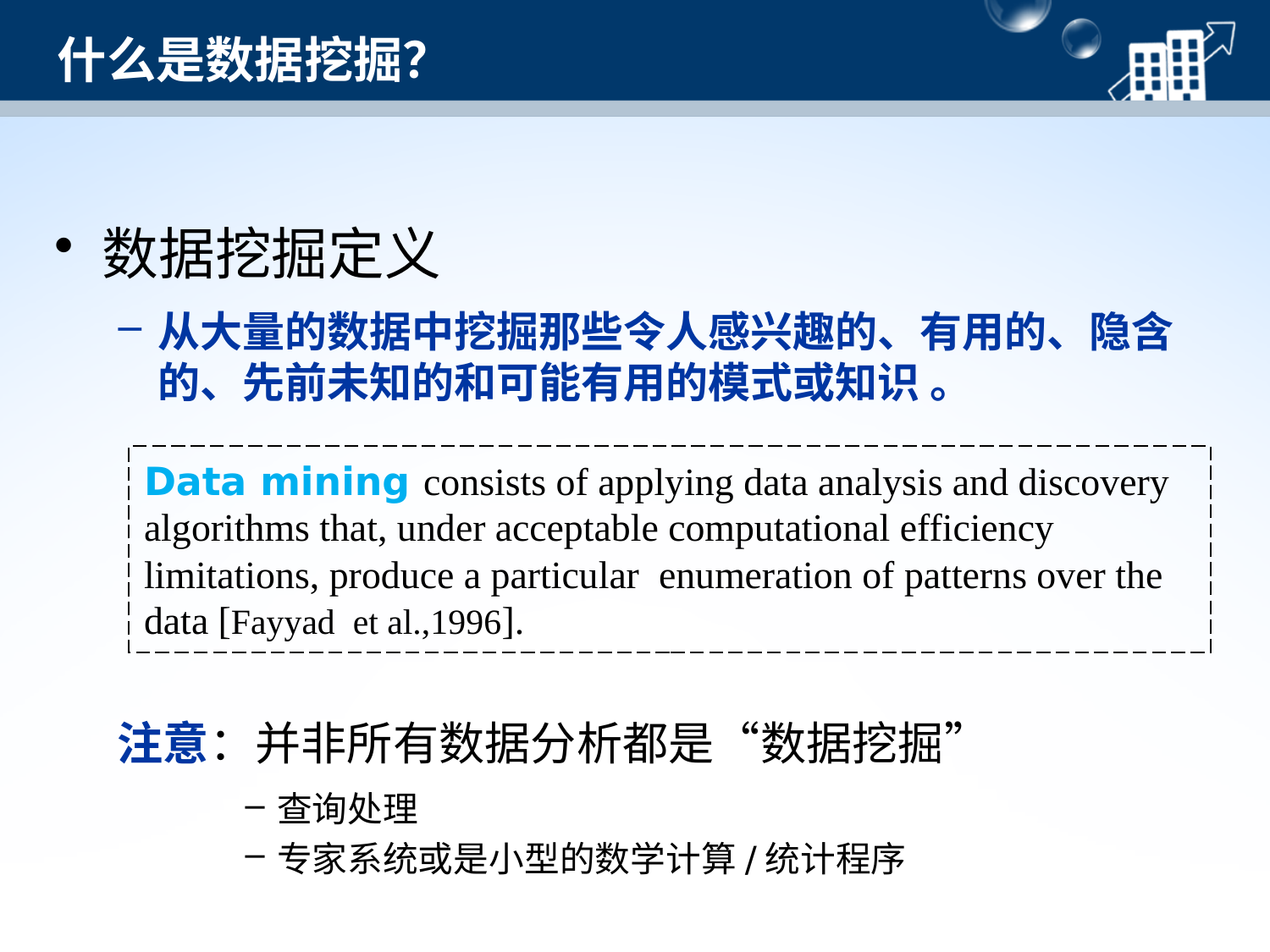

# 什么是数据挖掘？
数据挖掘定义
从大量的数据中挖掘那些令人感兴趣的、有用的、隐含的、先前未知的和可能有用的模式或知识 。

     注意：并非所有数据分析都是“数据挖掘”
查询处理
专家系统或是小型的数学计算/统计程序
Data mining consists of applying data analysis and discovery algorithms that, under acceptable computational efficiency limitations, produce a particular  enumeration of patterns over the data [Fayyad  et al.,1996].